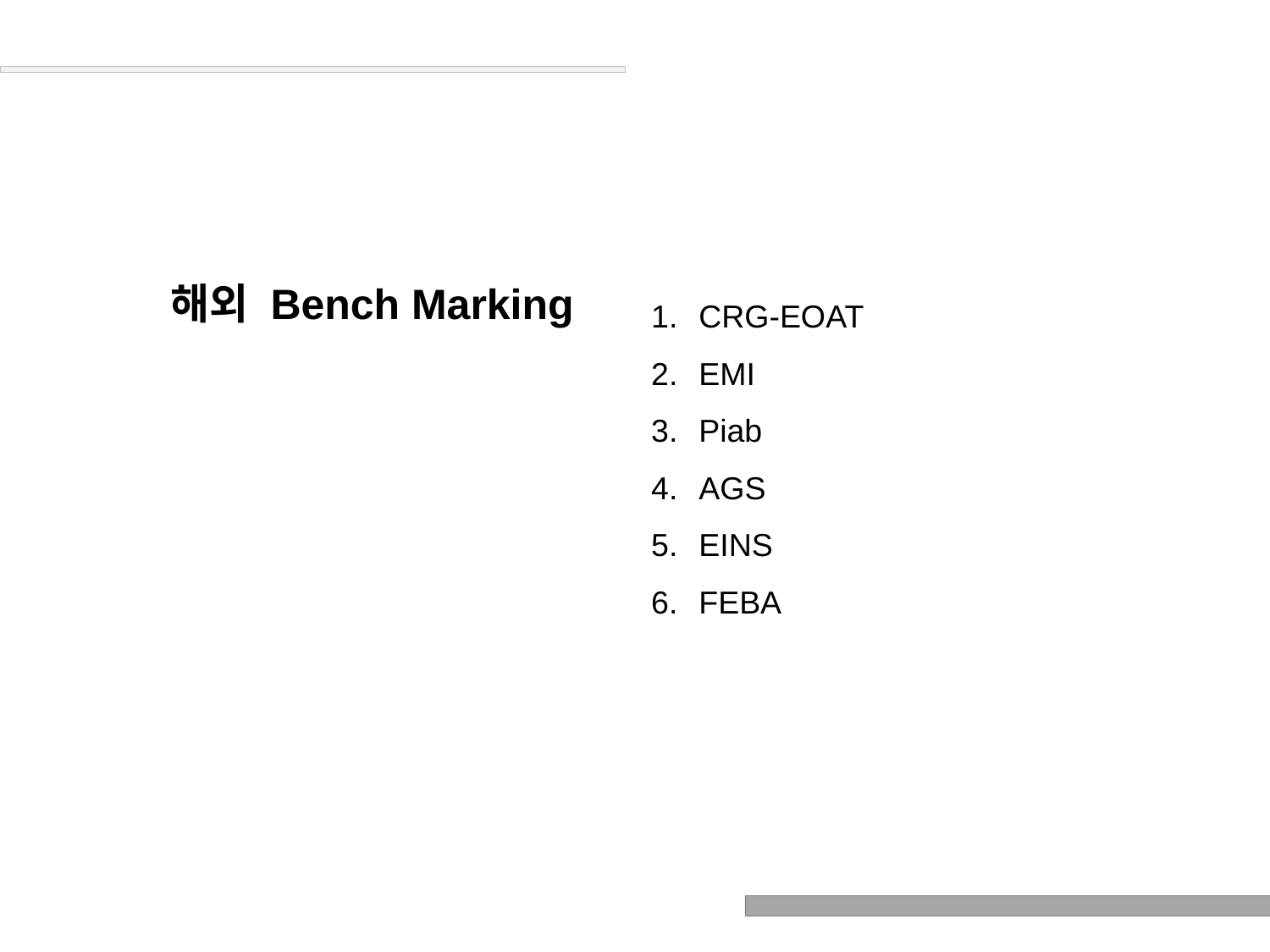

해외 Bench Marking
CRG-EOAT
EMI
Piab
AGS
EINS
FEBA